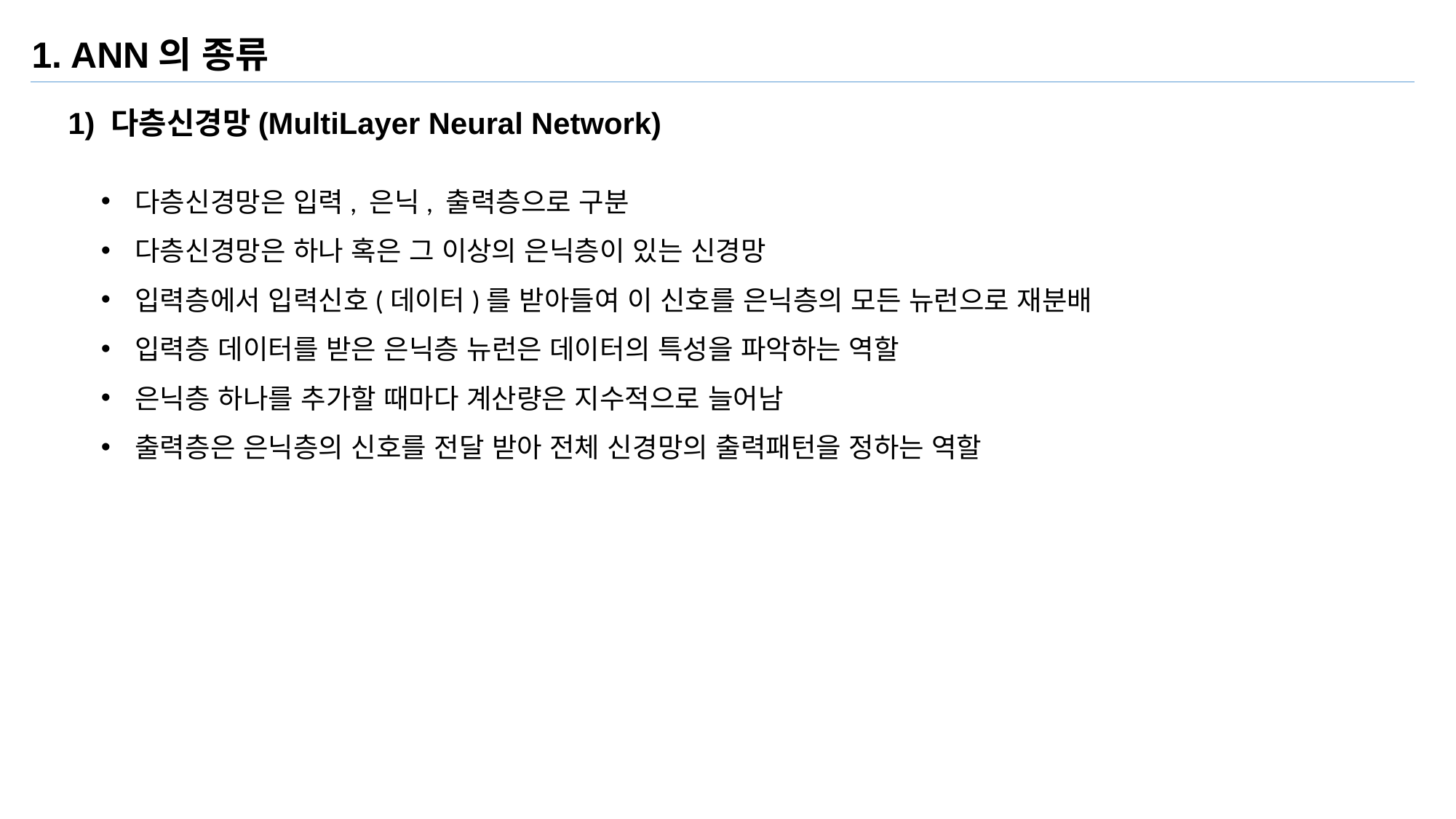

1. ANN의 종류
1) 다층신경망(MultiLayer Neural Network)
다층신경망은 입력, 은닉, 출력층으로 구분
다층신경망은 하나 혹은 그 이상의 은닉층이 있는 신경망
입력층에서 입력신호(데이터)를 받아들여 이 신호를 은닉층의 모든 뉴런으로 재분배
입력층 데이터를 받은 은닉층 뉴런은 데이터의 특성을 파악하는 역할
은닉층 하나를 추가할 때마다 계산량은 지수적으로 늘어남
출력층은 은닉층의 신호를 전달 받아 전체 신경망의 출력패턴을 정하는 역할